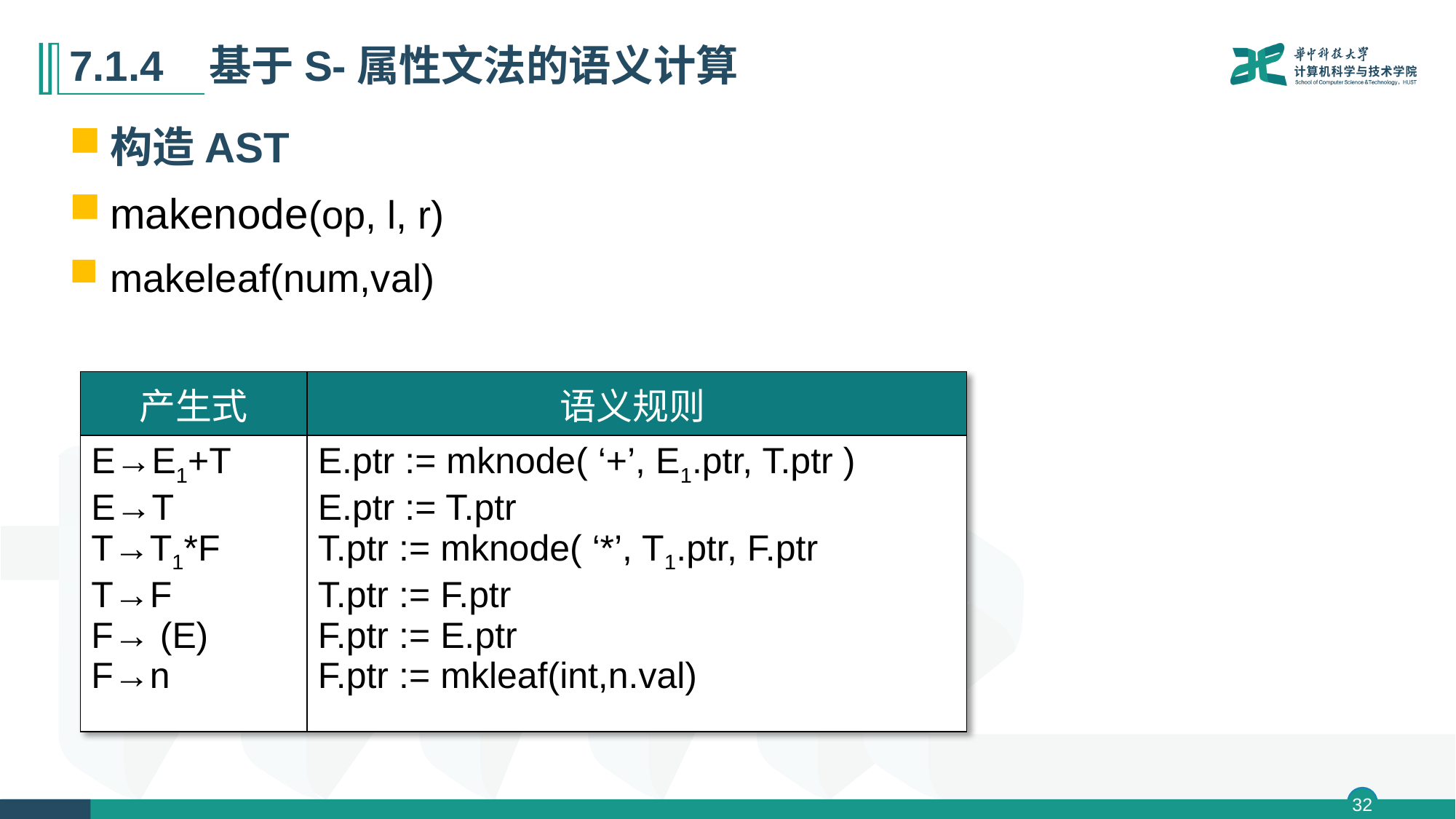

# 7.1.4   基于S-属性文法的语义计算
构造AST
makenode(op, l, r)
makeleaf(num,val)
| 产生式 | 语义规则 |
| --- | --- |
| E→E1+T E→T T→T1\*F T→F F→ (E) F→n | E.ptr := mknode( ‘+’, E1.ptr, T.ptr ) E.ptr := T.ptr T.ptr := mknode( ‘\*’, T1.ptr, F.ptr T.ptr := F.ptr F.ptr := E.ptr F.ptr := mkleaf(int,n.val) |